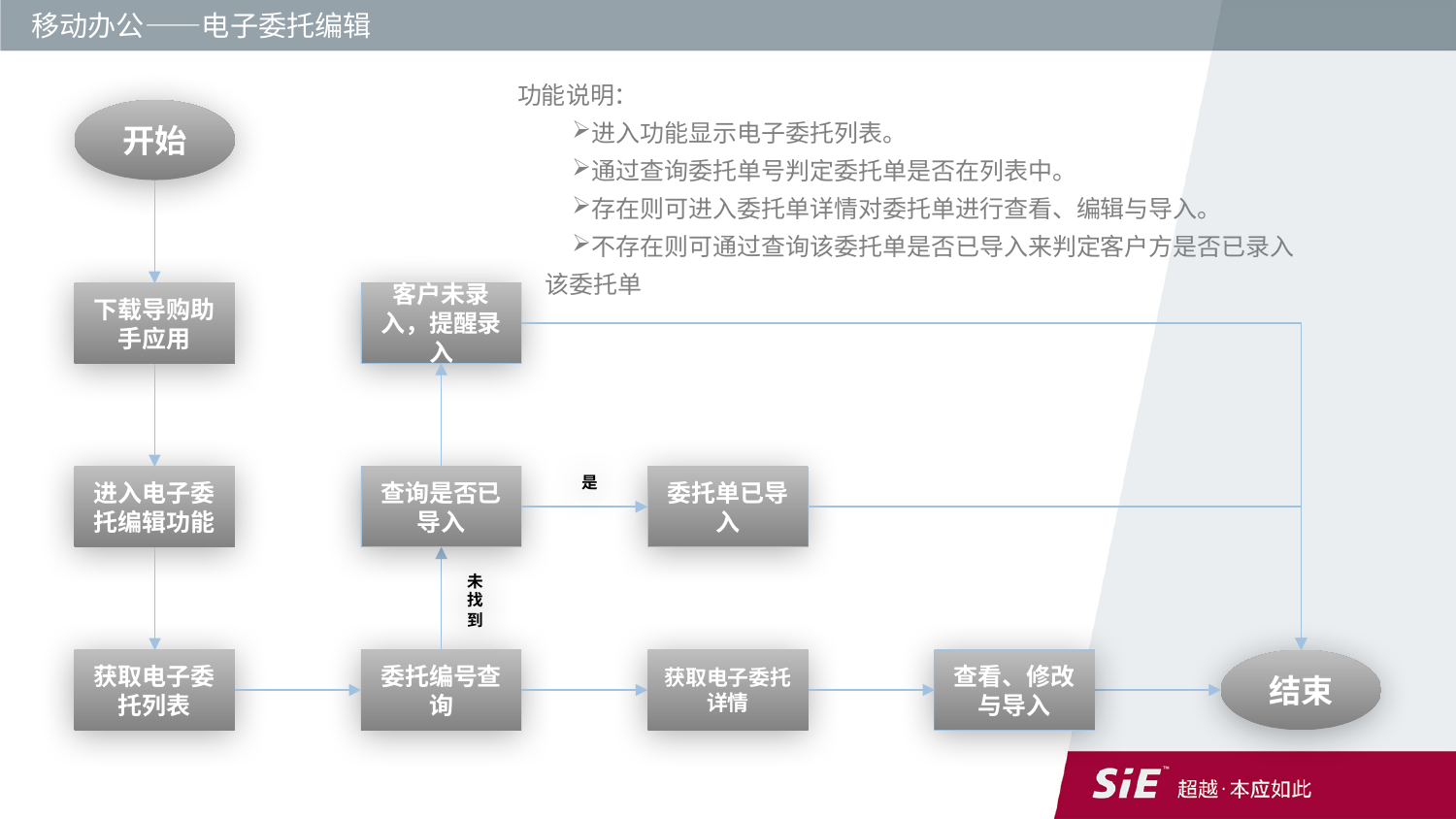

移动办公——电子委托编辑
功能说明：
进入功能显示电子委托列表。
通过查询委托单号判定委托单是否在列表中。
存在则可进入委托单详情对委托单进行查看、编辑与导入。
不存在则可通过查询该委托单是否已导入来判定客户方是否已录入该委托单
开始
客户未录入，提醒录入
下载导购助手应用
进入电子委托编辑功能
查询是否已导入
是
委托单已导入
未找到
查看、修改与导入
结束
委托编号查询
获取电子委托详情
获取电子委托列表